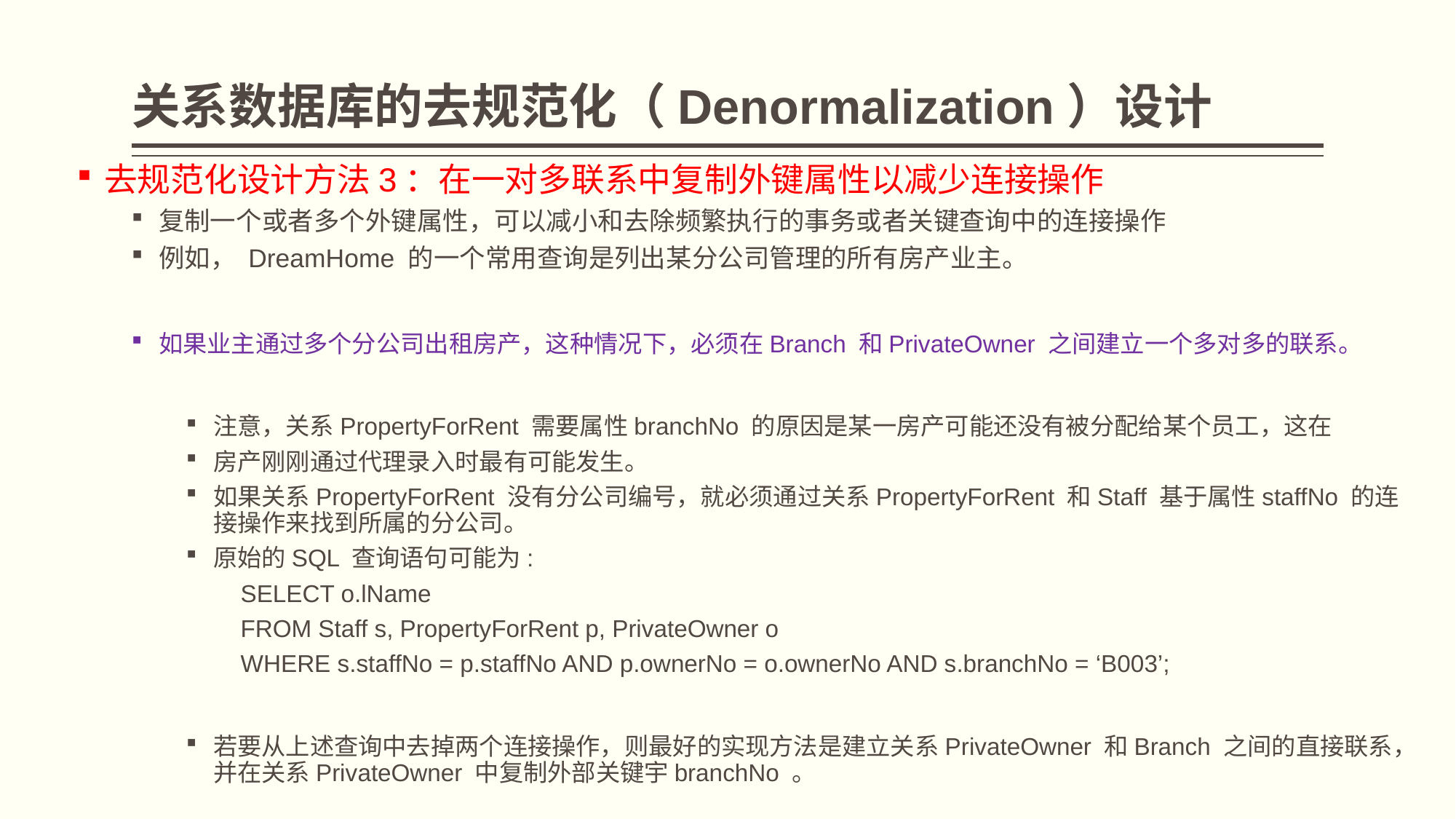

# 关系数据库的去规范化（Denormalization）设计
去规范化设计方法3：在一对多联系中复制外键属性以减少连接操作
复制一个或者多个外键属性，可以减小和去除频繁执行的事务或者关键查询中的连接操作
例如， DreamHome 的一个常用查询是列出某分公司管理的所有房产业主。

如果业主通过多个分公司出租房产，这种情况下，必须在Branch 和PrivateOwner 之间建立一个多对多的联系。

注意，关系PropertyForRent 需要属性branchNo 的原因是某一房产可能还没有被分配给某个员工，这在
房产刚刚通过代理录入时最有可能发生。
如果关系PropertyForRent 没有分公司编号，就必须通过关系PropertyForRent 和Staff 基于属性staffNo 的连接操作来找到所属的分公司。
原始的SQL 查询语句可能为:
SELECT o.lName
FROM Staff s, PropertyForRent p, PrivateOwner o
WHERE s.staffNo = p.staffNo AND p.ownerNo = o.ownerNo AND s.branchNo = ‘B003’;

若要从上述查询中去掉两个连接操作，则最好的实现方法是建立关系PrivateOwner 和Branch 之间的直接联系，并在关系PrivateOwner 中复制外部关键宇branchNo 。